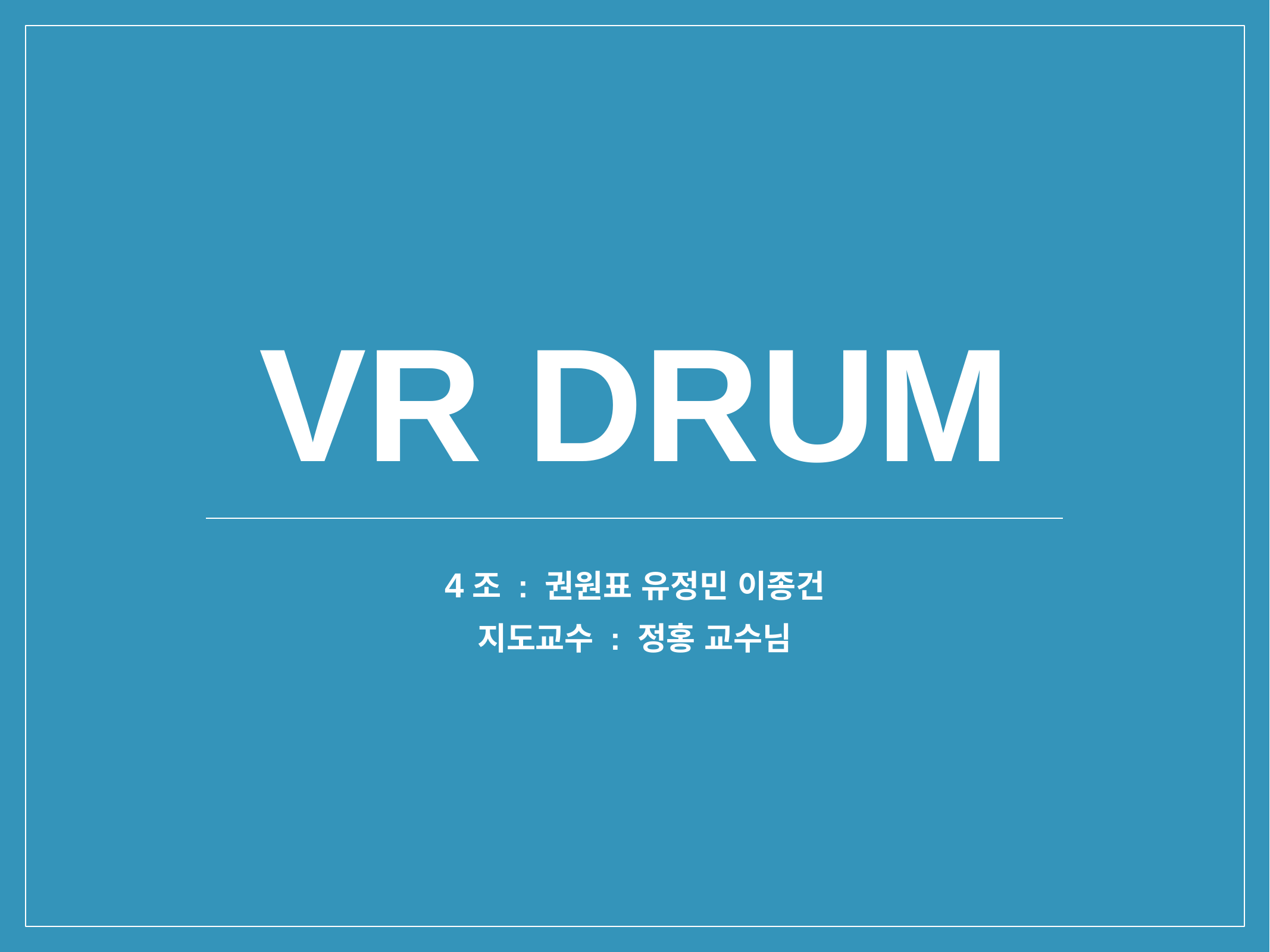

# VR DRUM
4조 : 권원표 유정민 이종건
지도교수 : 정홍 교수님